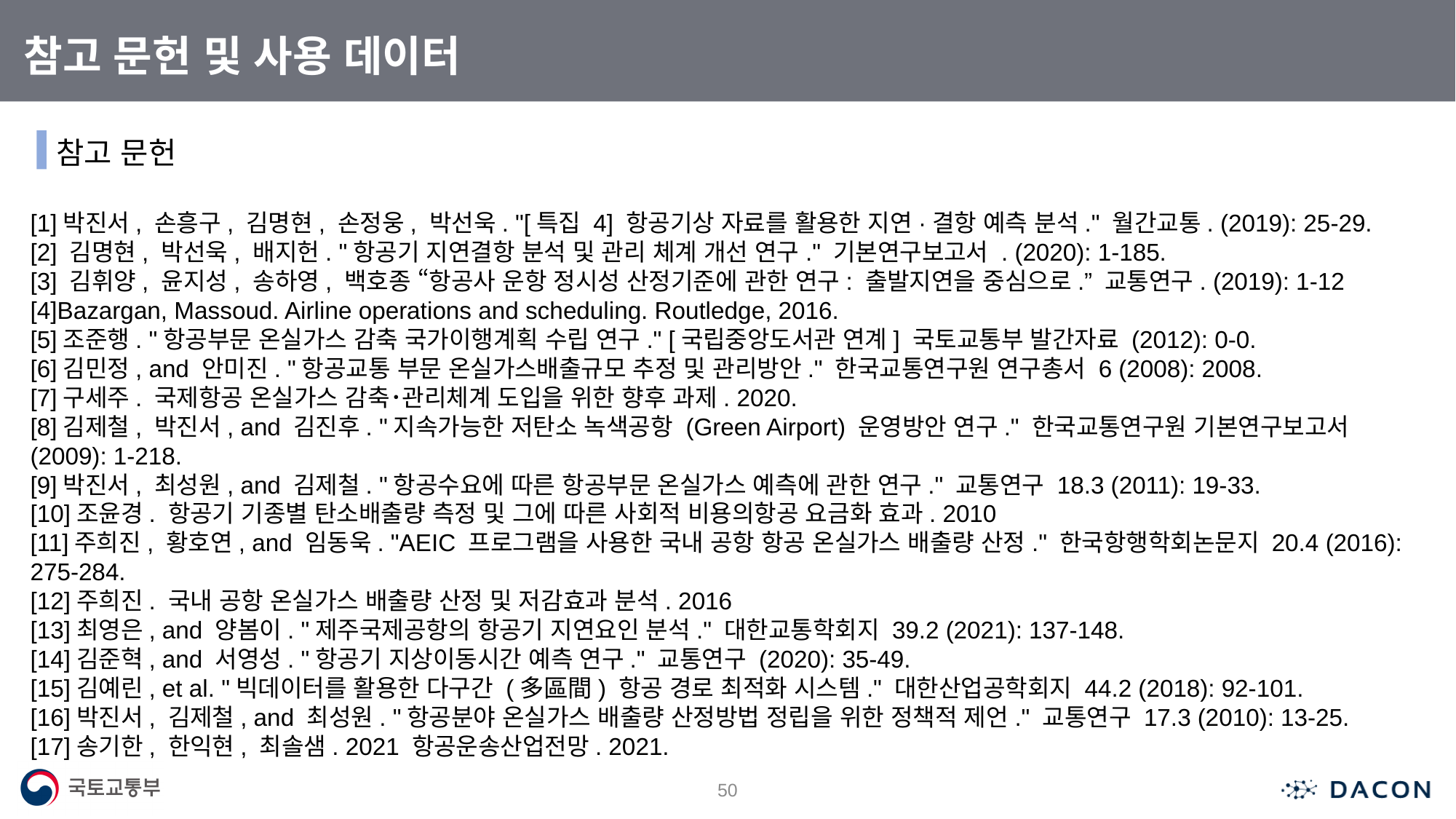

참고 문헌 및 사용 데이터
참고 문헌

[1]박진서, 손흥구, 김명현, 손정웅, 박선욱. "[특집 4] 항공기상 자료를 활용한 지연·결항 예측 분석." 월간교통. (2019): 25-29.
[2] 김명현, 박선욱, 배지헌. "항공기 지연결항 분석 및 관리 체계 개선 연구." 기본연구보고서 . (2020): 1-185.
[3] 김휘양, 윤지성, 송하영, 백호종 “항공사 운항 정시성 산정기준에 관한 연구: 출발지연을 중심으로.” 교통연구. (2019): 1-12
[4]Bazargan, Massoud. Airline operations and scheduling. Routledge, 2016.
[5]조준행. "항공부문 온실가스 감축 국가이행계획 수립 연구." [국립중앙도서관 연계] 국토교통부 발간자료 (2012): 0-0.
[6]김민정, and 안미진. "항공교통 부문 온실가스배출규모 추정 및 관리방안." 한국교통연구원 연구총서 6 (2008): 2008.
[7]구세주. 국제항공 온실가스 감축･관리체계 도입을 위한 향후 과제. 2020.
[8]김제철, 박진서, and 김진후. "지속가능한 저탄소 녹색공항 (Green Airport) 운영방안 연구." 한국교통연구원 기본연구보고서 (2009): 1-218.
[9]박진서, 최성원, and 김제철. "항공수요에 따른 항공부문 온실가스 예측에 관한 연구." 교통연구 18.3 (2011): 19-33.
[10]조윤경. 항공기 기종별 탄소배출량 측정 및 그에 따른 사회적 비용의항공 요금화 효과. 2010
[11]주희진, 황호연, and 임동욱. "AEIC 프로그램을 사용한 국내 공항 항공 온실가스 배출량 산정." 한국항행학회논문지 20.4 (2016): 275-284.
[12]주희진. 국내 공항 온실가스 배출량 산정 및 저감효과 분석. 2016
[13]최영은, and 양봄이. "제주국제공항의 항공기 지연요인 분석." 대한교통학회지 39.2 (2021): 137-148.
[14]김준혁, and 서영성. "항공기 지상이동시간 예측 연구." 교통연구 (2020): 35-49.
[15]김예린, et al. "빅데이터를 활용한 다구간 (多區間) 항공 경로 최적화 시스템." 대한산업공학회지 44.2 (2018): 92-101.
[16]박진서, 김제철, and 최성원. "항공분야 온실가스 배출량 산정방법 정립을 위한 정책적 제언." 교통연구 17.3 (2010): 13-25.
[17]송기한, 한익현, 최솔샘. 2021 항공운송산업전망. 2021.
50